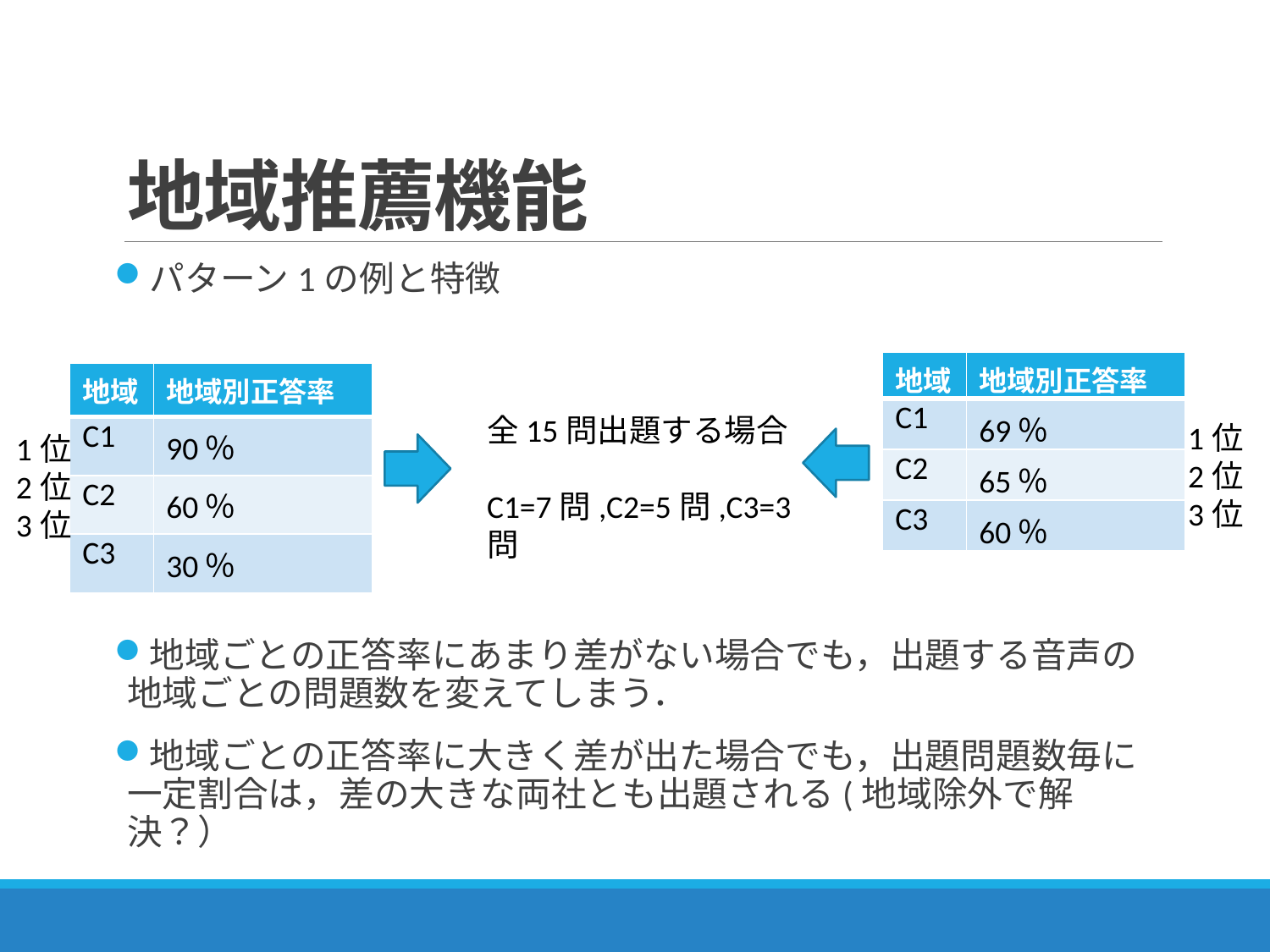

# 地域推薦機能
パターン1の例と特徴

地域ごとの正答率にあまり差がない場合でも，出題する音声の地域ごとの問題数を変えてしまう．
地域ごとの正答率に大きく差が出た場合でも，出題問題数毎に一定割合は，差の大きな両社とも出題される(地域除外で解決？）

| 地域 | 地域別正答率 |
| --- | --- |
| C1 | 69％ |
| C2 | 65％ |
| C3 | 60％ |
| 地域 | 地域別正答率 |
| --- | --- |
| C1 | 90％ |
| C2 | 60％ |
| C3 | 30％ |
全15問出題する場合

C1=7問,C2=5問,C3=3問
1位
2位
3位
1位
2位
3位

16